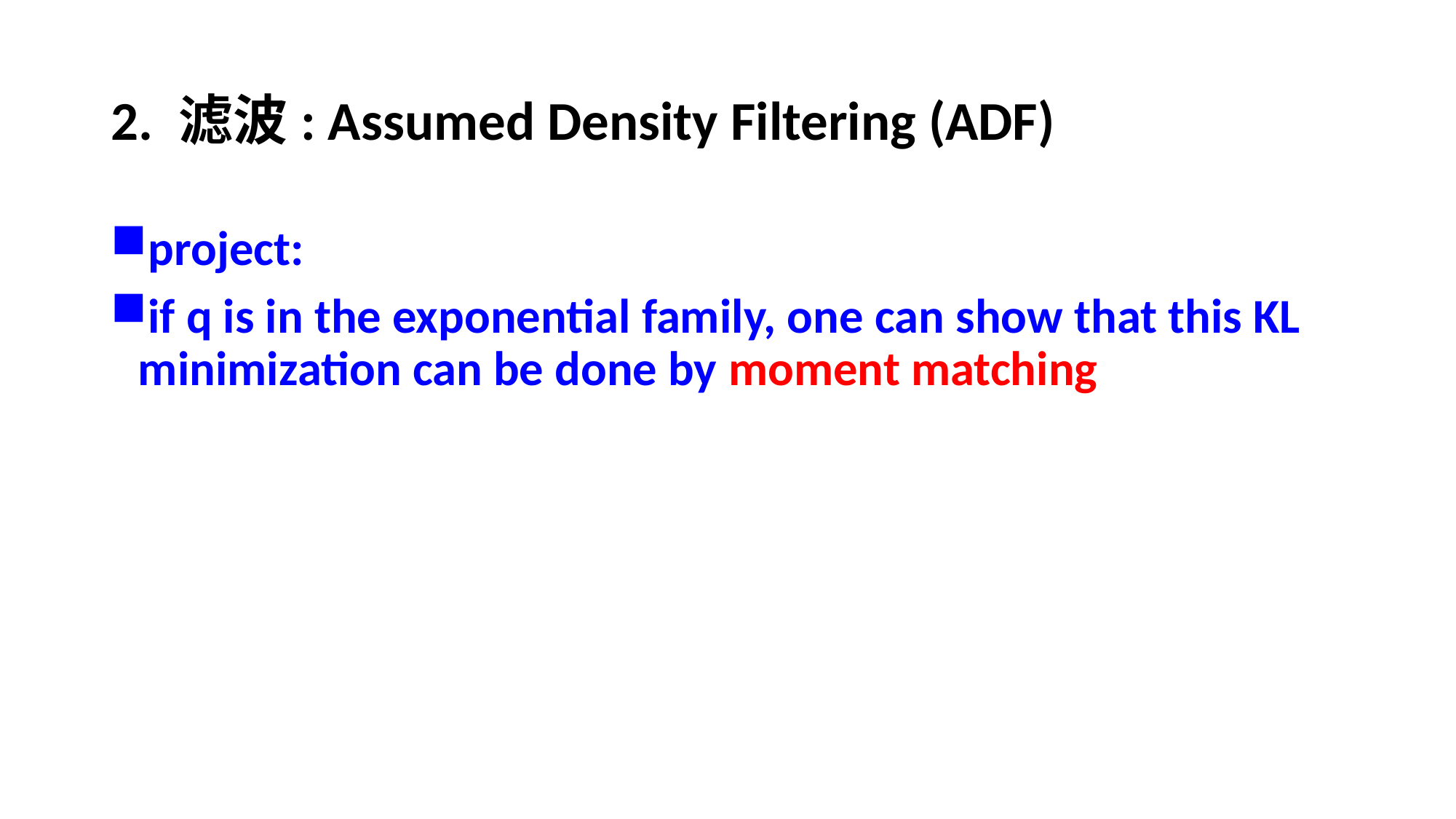

# 2. 滤波: Assumed Density Filtering (ADF)
project:
if q is in the exponential family, one can show that this KL minimization can be done by moment matching